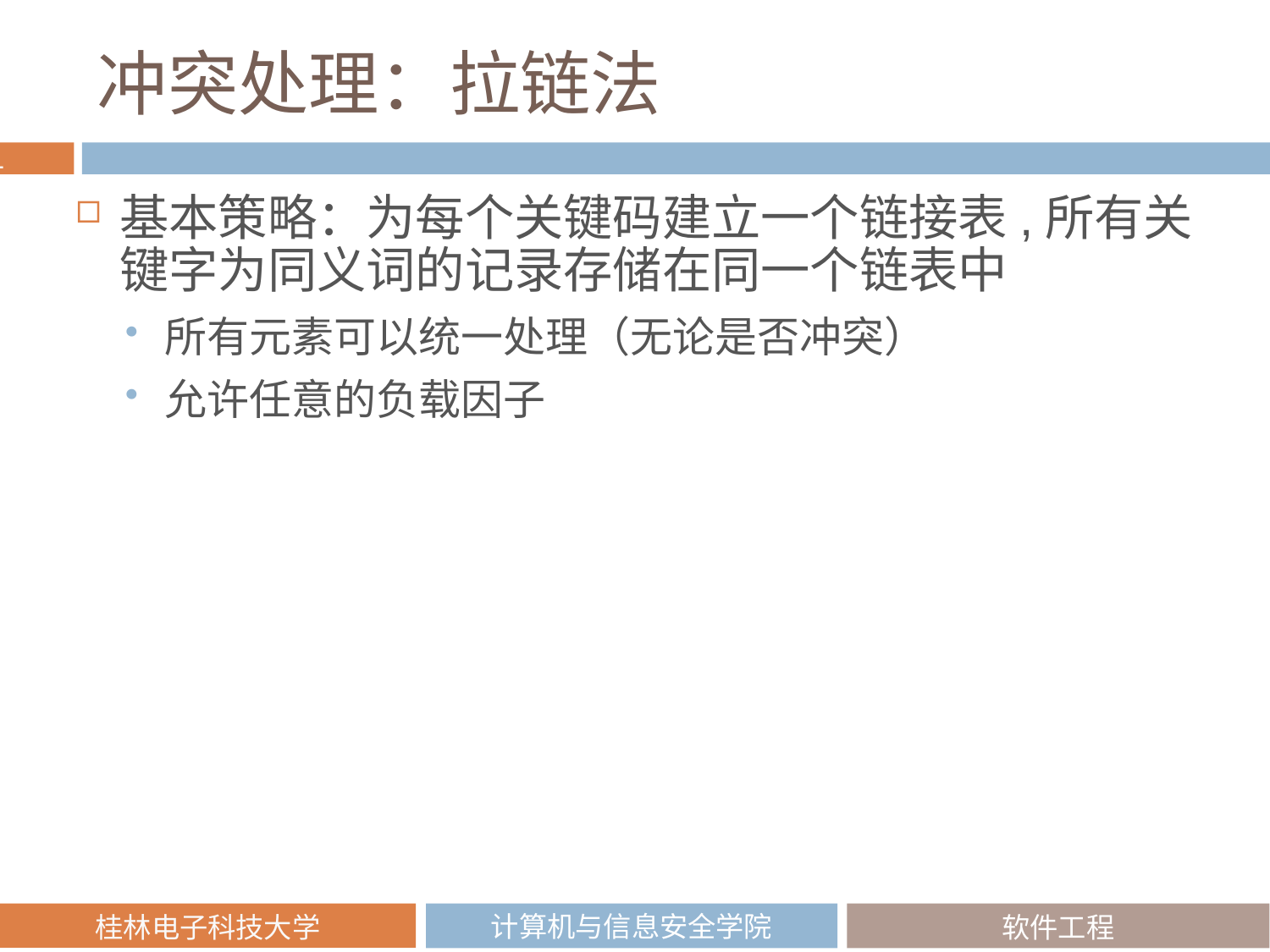

# 冲突处理：拉链法
基本策略：为每个关键码建立一个链接表,所有关键字为同义词的记录存储在同一个链表中
所有元素可以统一处理（无论是否冲突）
允许任意的负载因子